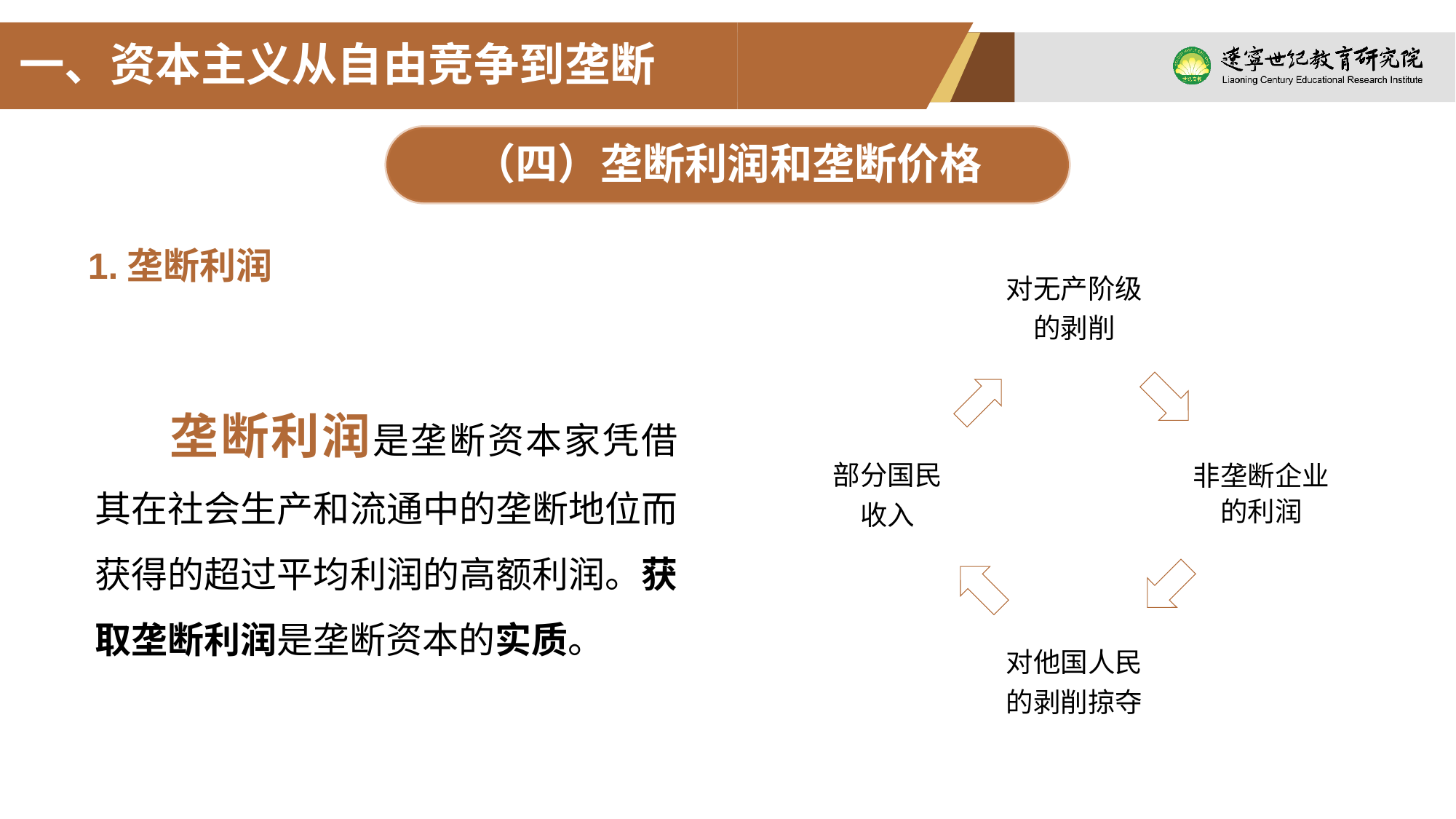

一、资本主义从自由竞争到垄断
（四）垄断利润和垄断价格
1.垄断利润
对无产阶级的剥削
非垄断企业的利润
对他国人民的剥削掠夺
部分国民
收入
垄断利润是垄断资本家凭借其在社会生产和流通中的垄断地位而获得的超过平均利润的高额利润。获取垄断利润是垄断资本的实质。